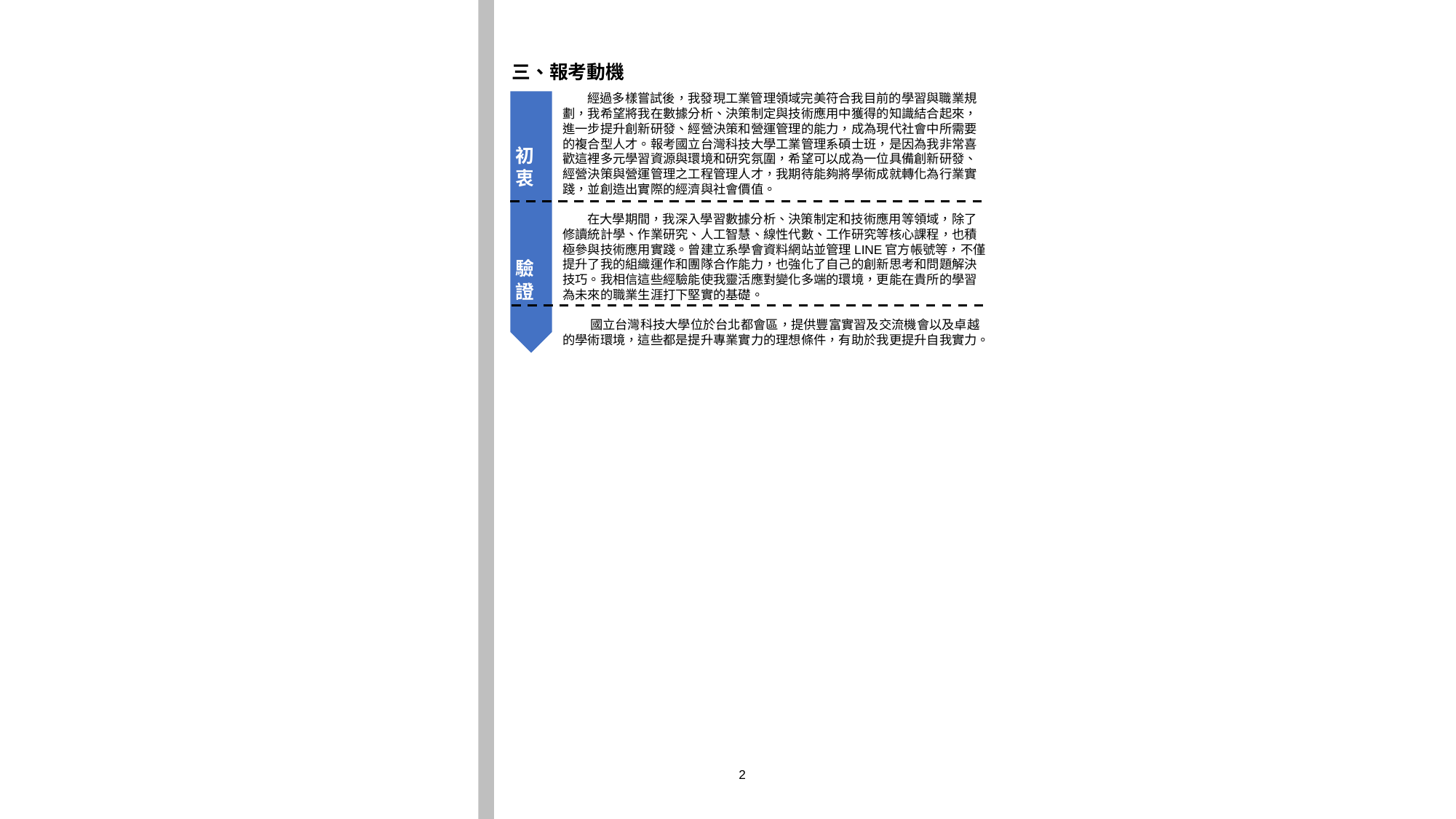

三、報考動機
        經過多樣嘗試後，我發現工業管理領域完美符合我目前的學習與職業規劃，我希望將我在數據分析、決策制定與技術應用中獲得的知識結合起來，進一步提升創新研發、經營決策和營運管理的能力，成為現代社會中所需要的複合型人才。報考國立台灣科技大學工業管理系碩士班，是因為我非常喜歡這裡多元學習資源與環境和研究氛圍，希望可以成為一位具備創新研發、經營決策與營運管理之工程管理人才，我期待能夠將學術成就轉化為行業實踐，並創造出實際的經濟與社會價值。

        在大學期間，我深入學習數據分析、決策制定和技術應用等領域，除了修讀統計學、作業研究、人工智慧、線性代數、工作研究等核心課程，也積極參與技術應用實踐。曾建立系學會資料網站並管理LINE官方帳號等，不僅提升了我的組織運作和團隊合作能力，也強化了自己的創新思考和問題解決技巧。我相信這些經驗能使我靈活應對變化多端的環境，更能在貴所的學習為未來的職業生涯打下堅實的基礎。

         國立台灣科技大學位於台北都會區，提供豐富實習及交流機會以及卓越的學術環境，這些都是提升專業實力的理想條件，有助於我更提升自我實力。

初衷

驗證

目標

2